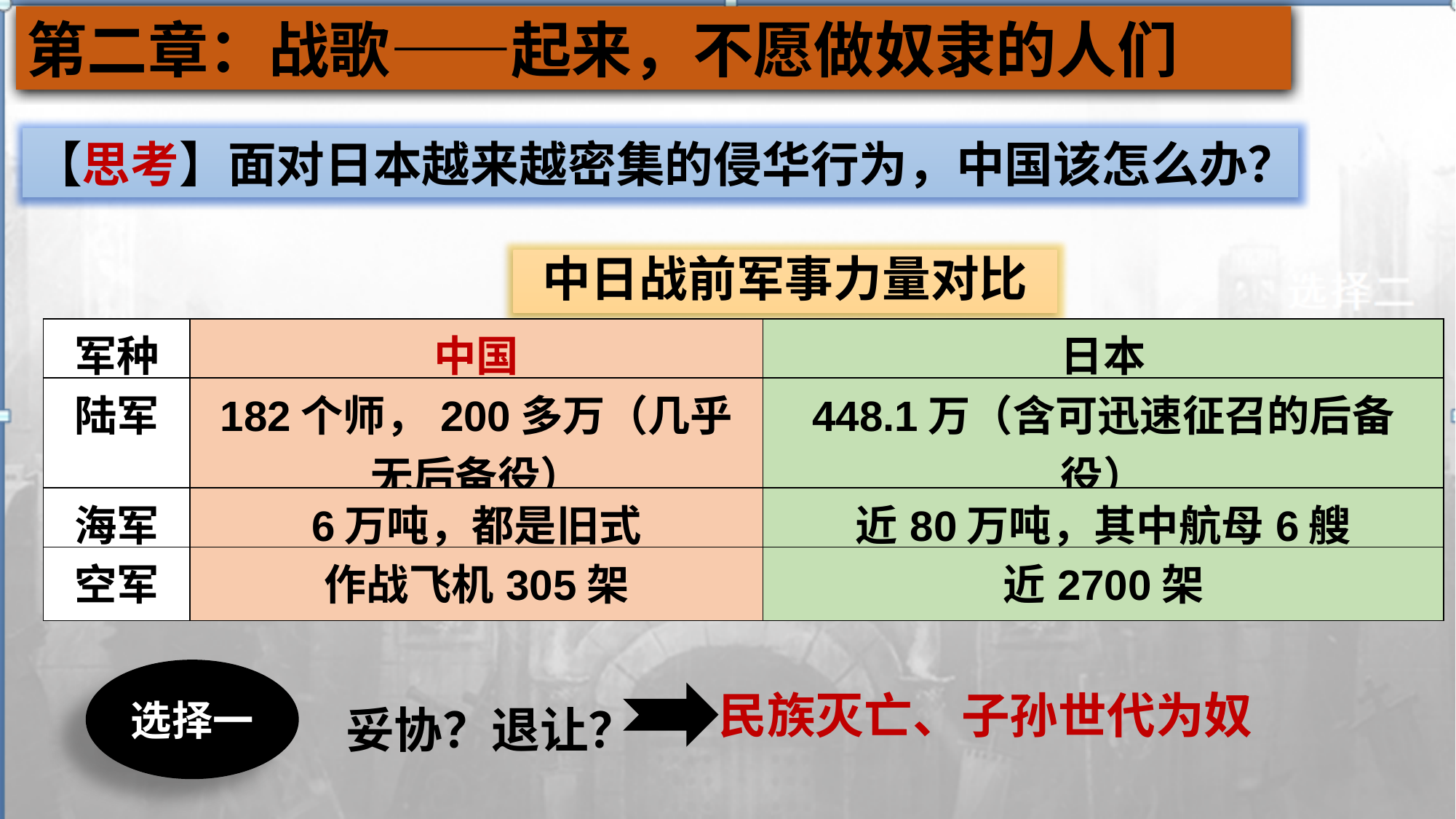

第二章：战歌——起来，不愿做奴隶的人们
【思考】面对日本越来越密集的侵华行为，中国该怎么办？
中日战前军事力量对比
| 军种 | 中国 | 日本 |
| --- | --- | --- |
| 陆军 | 182个师，200多万（几乎无后备役） | 448.1万（含可迅速征召的后备役） |
| 海军 | 6万吨，都是旧式 | 近80万吨，其中航母6艘 |
| 空军 | 作战飞机305架 | 近2700架 |

选择一
妥协？退让？
民族灭亡、子孙世代为奴